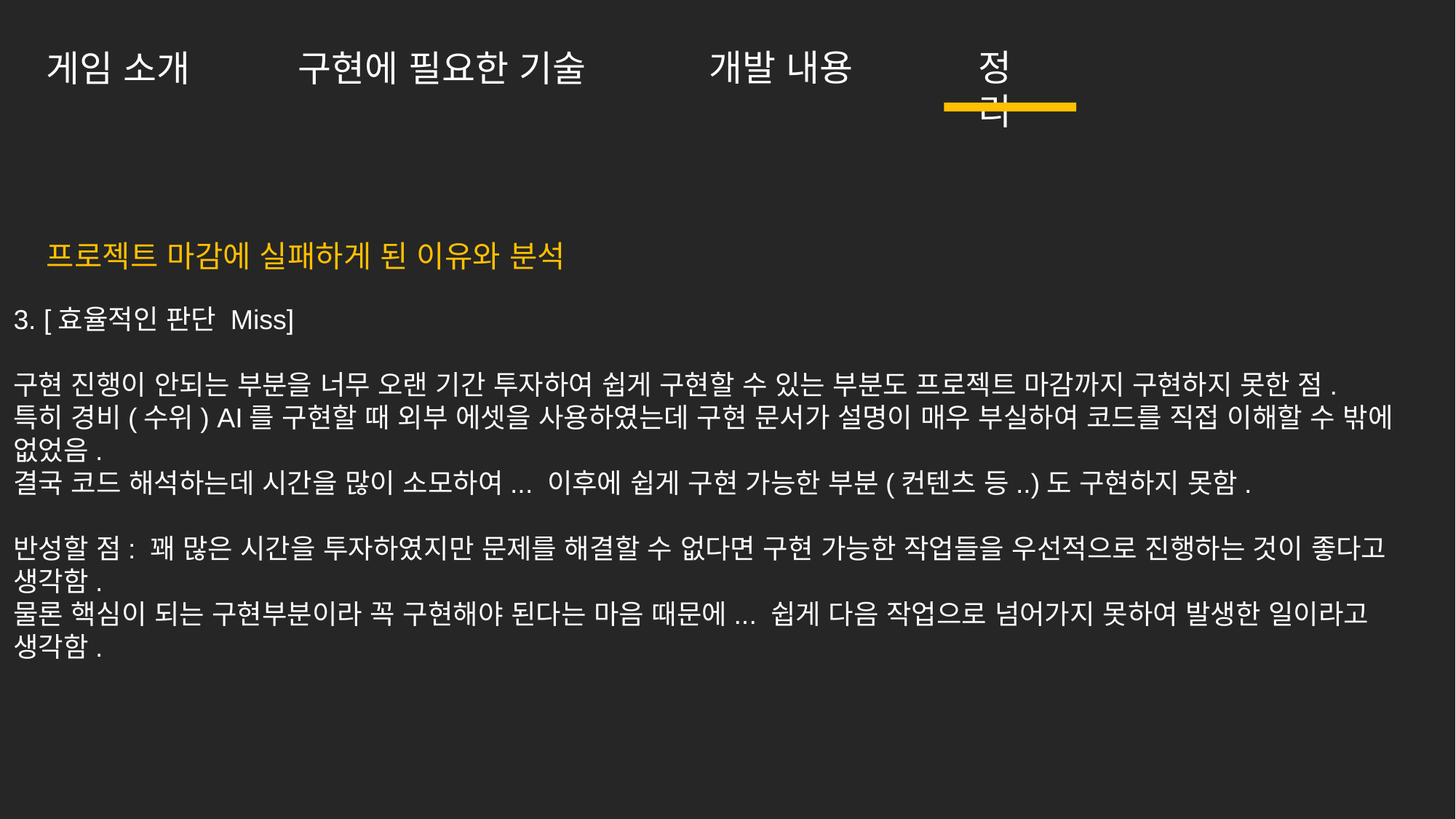

개발 내용
정리
구현에 필요한 기술
게임 소개

프로젝트 마감에 실패하게 된 이유와 분석
3. [효율적인 판단 Miss]

구현 진행이 안되는 부분을 너무 오랜 기간 투자하여 쉽게 구현할 수 있는 부분도 프로젝트 마감까지 구현하지 못한 점.
특히 경비(수위) AI를 구현할 때 외부 에셋을 사용하였는데 구현 문서가 설명이 매우 부실하여 코드를 직접 이해할 수 밖에 없었음.
결국 코드 해석하는데 시간을 많이 소모하여... 이후에 쉽게 구현 가능한 부분(컨텐츠 등..)도 구현하지 못함.

반성할 점: 꽤 많은 시간을 투자하였지만 문제를 해결할 수 없다면 구현 가능한 작업들을 우선적으로 진행하는 것이 좋다고 생각함.
물론 핵심이 되는 구현부분이라 꼭 구현해야 된다는 마음 때문에... 쉽게 다음 작업으로 넘어가지 못하여 발생한 일이라고 생각함.